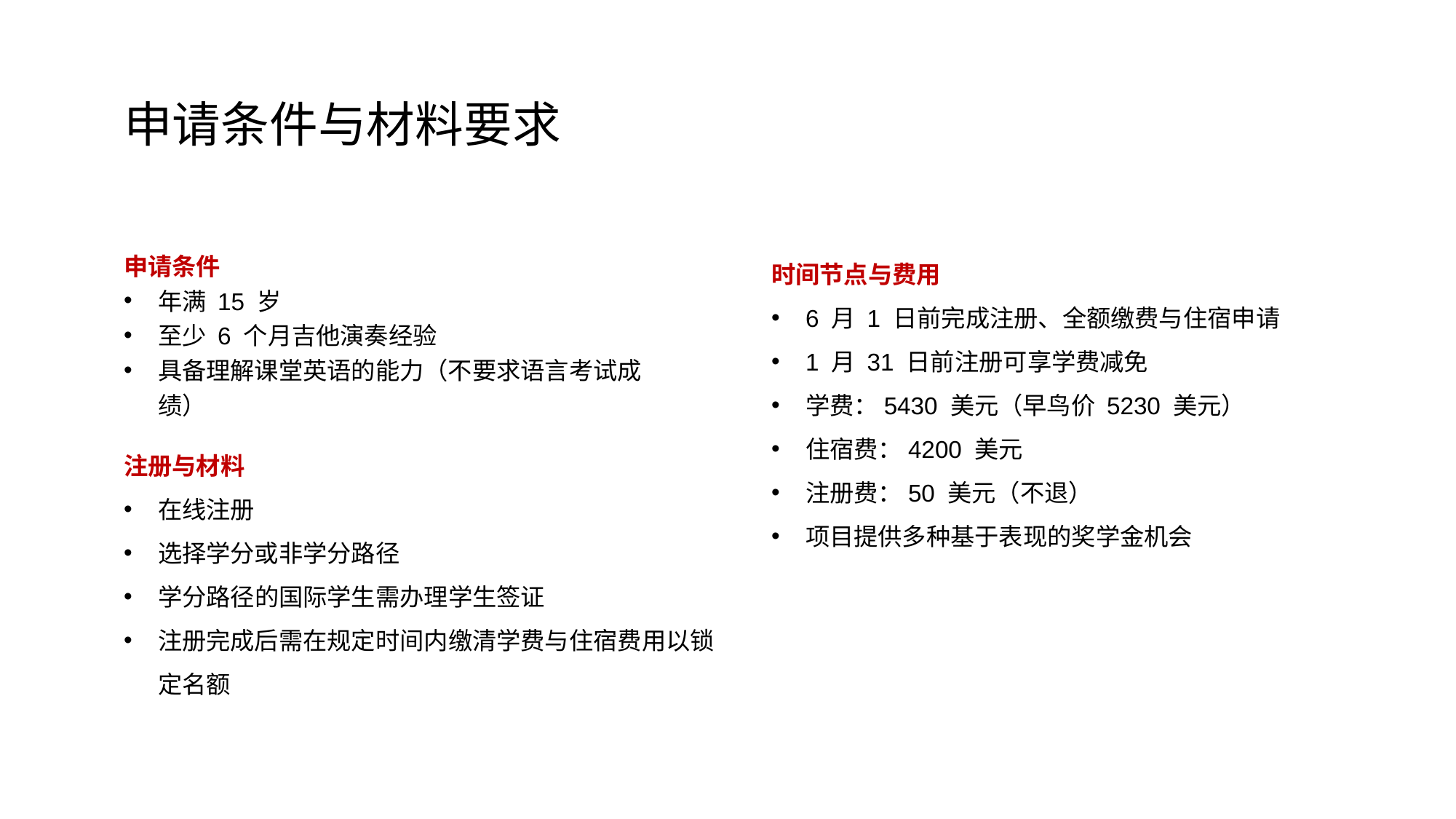

申请条件与材料要求
申请条件
年满 15 岁
至少 6 个月吉他演奏经验
具备理解课堂英语的能力（不要求语言考试成绩）
时间节点与费用
6 月 1 日前完成注册、全额缴费与住宿申请
1 月 31 日前注册可享学费减免
学费：5430 美元（早鸟价 5230 美元）
住宿费：4200 美元
注册费：50 美元（不退）
项目提供多种基于表现的奖学金机会
注册与材料
在线注册
选择学分或非学分路径
学分路径的国际学生需办理学生签证
注册完成后需在规定时间内缴清学费与住宿费用以锁定名额